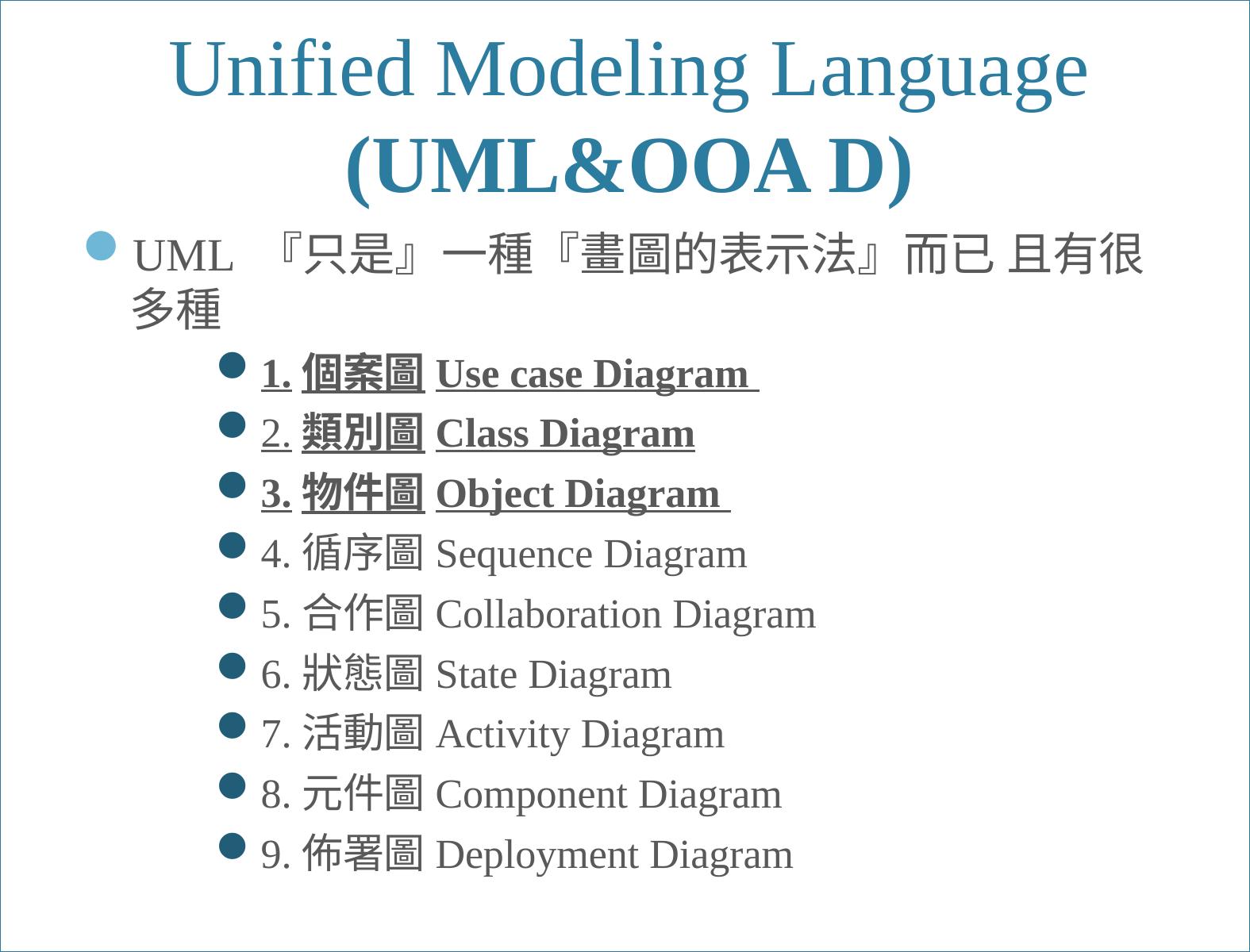

Unified Modeling Language
(UML&OOA D)
UML 『只是』一種『畫圖的表示法』而已 且有很多種
1.個案圖Use case Diagram
2.類別圖Class Diagram
3.物件圖Object Diagram
4.循序圖Sequence Diagram
5.合作圖Collaboration Diagram
6.狀態圖State Diagram
7.活動圖Activity Diagram
8.元件圖Component Diagram
9.佈署圖Deployment Diagram